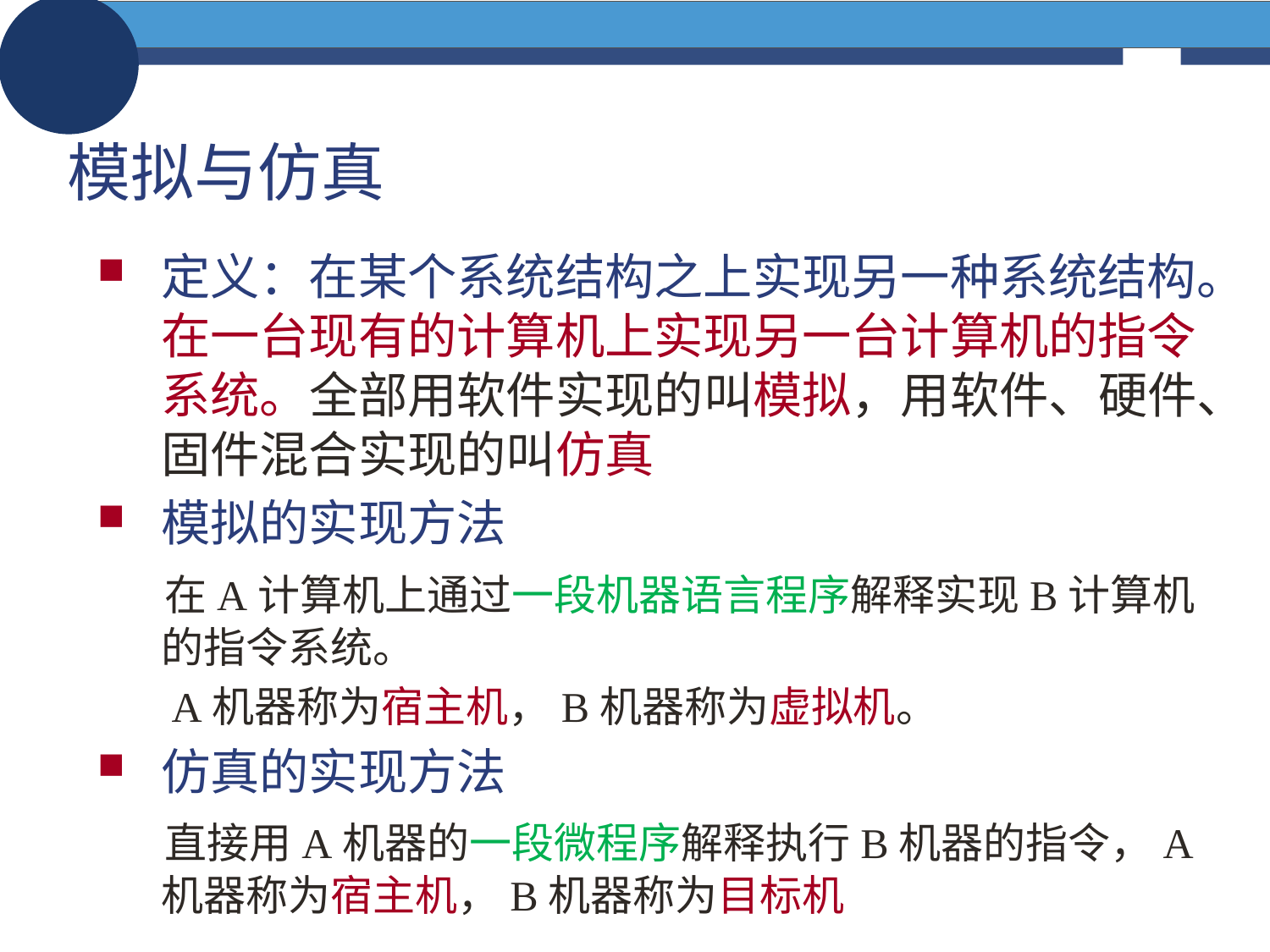

# 模拟与仿真
定义：在某个系统结构之上实现另一种系统结构。在一台现有的计算机上实现另一台计算机的指令系统。全部用软件实现的叫模拟，用软件、硬件、固件混合实现的叫仿真
模拟的实现方法
     在A计算机上通过一段机器语言程序解释实现B计算机的指令系统。
       A机器称为宿主机，B机器称为虚拟机。
仿真的实现方法
     直接用A机器的一段微程序解释执行B机器的指令，A机器称为宿主机，B机器称为目标机